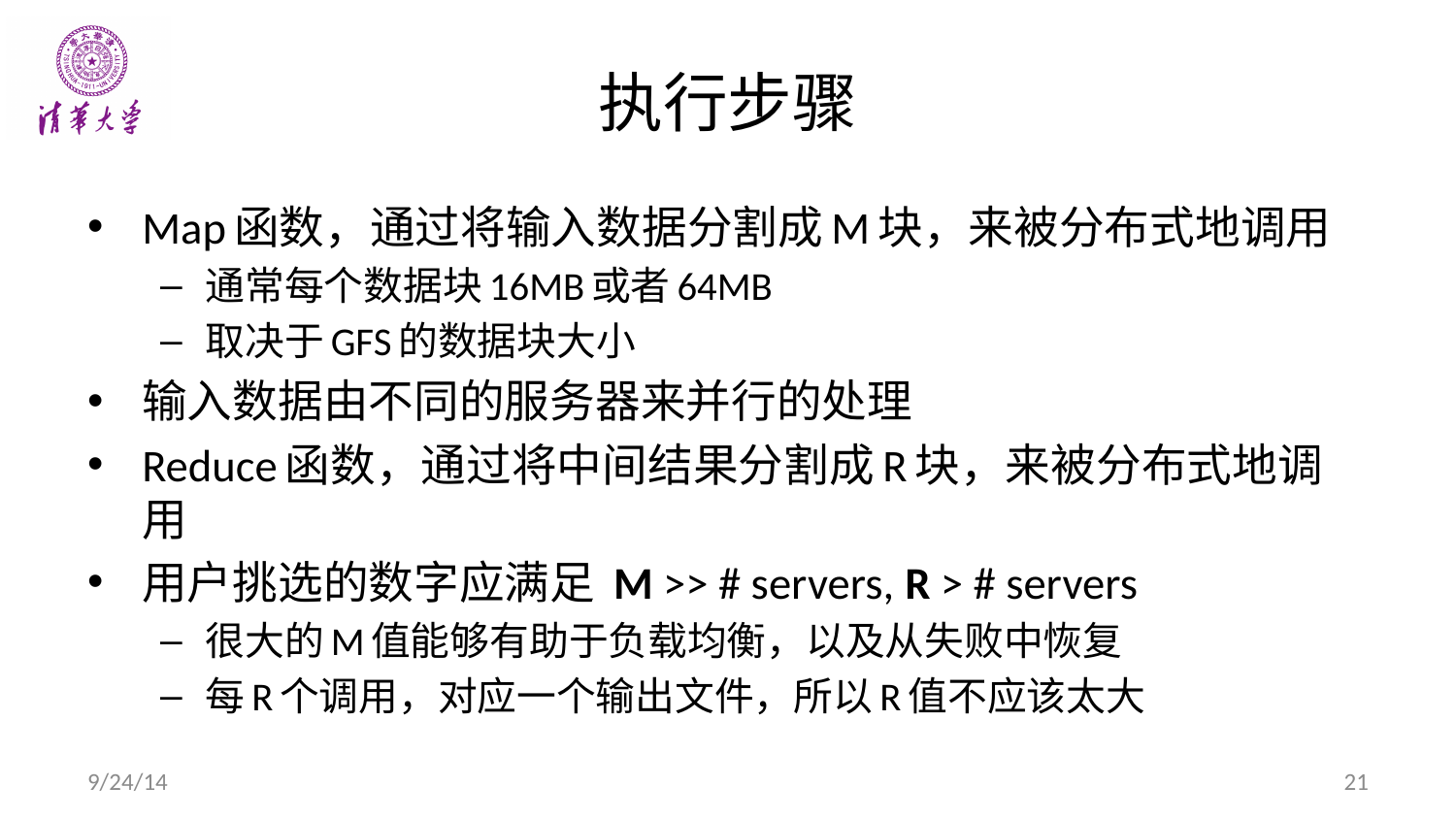

# 执行步骤
Map函数，通过将输入数据分割成M块，来被分布式地调用
通常每个数据块16MB或者64MB
取决于GFS的数据块大小
输入数据由不同的服务器来并行的处理
Reduce函数，通过将中间结果分割成R块，来被分布式地调用
用户挑选的数字应满足 M >> # servers, R > # servers
很大的M值能够有助于负载均衡，以及从失败中恢复
每R个调用，对应一个输出文件，所以R值不应该太大
9/24/14
21